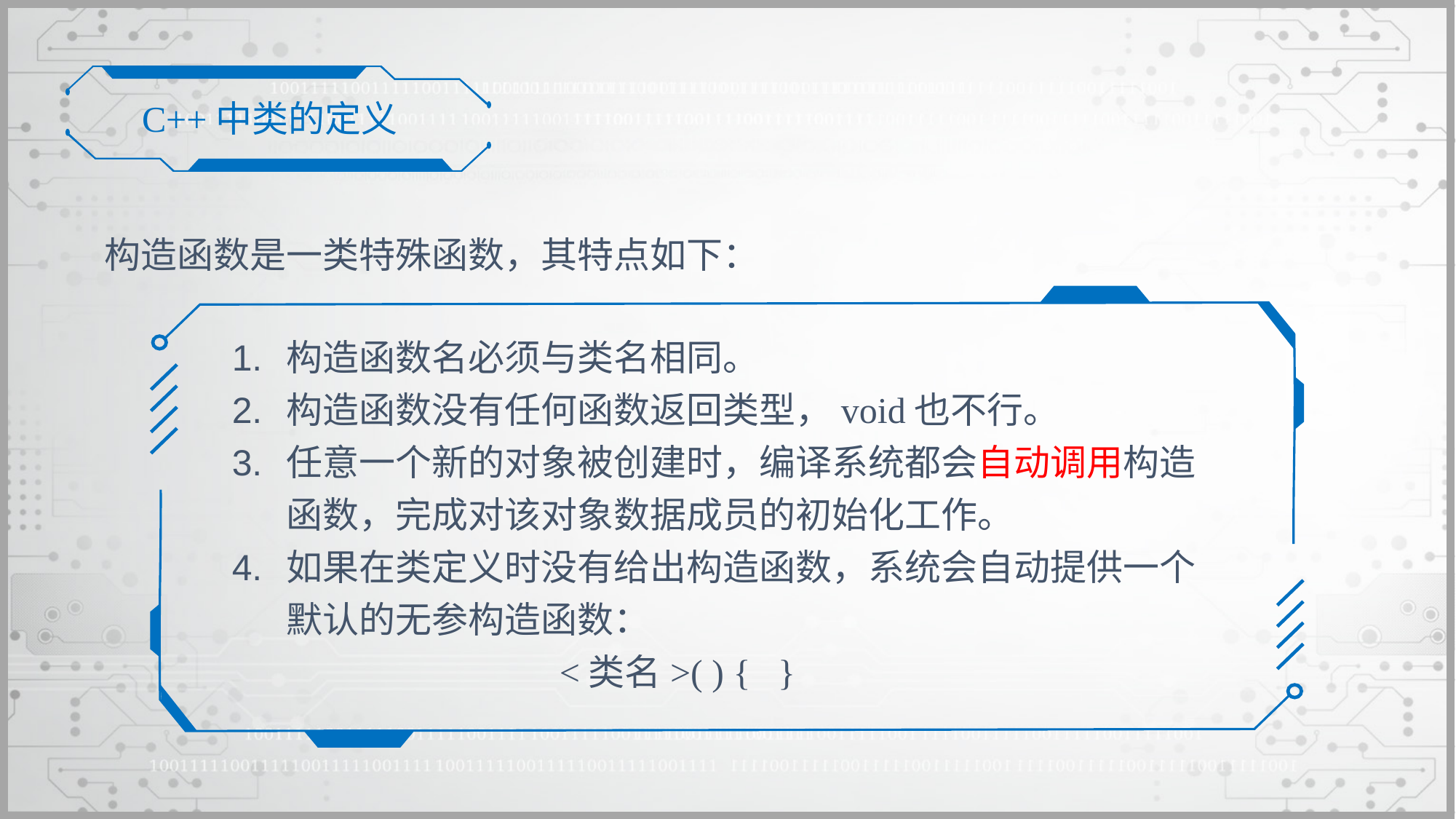

C++中类的定义
构造函数是一类特殊函数，其特点如下：

构造函数名必须与类名相同。
构造函数没有任何函数返回类型，void也不行。
任意一个新的对象被创建时，编译系统都会自动调用构造函数，完成对该对象数据成员的初始化工作。
如果在类定义时没有给出构造函数，系统会自动提供一个默认的无参构造函数：
	                        <类名>( ) {   }